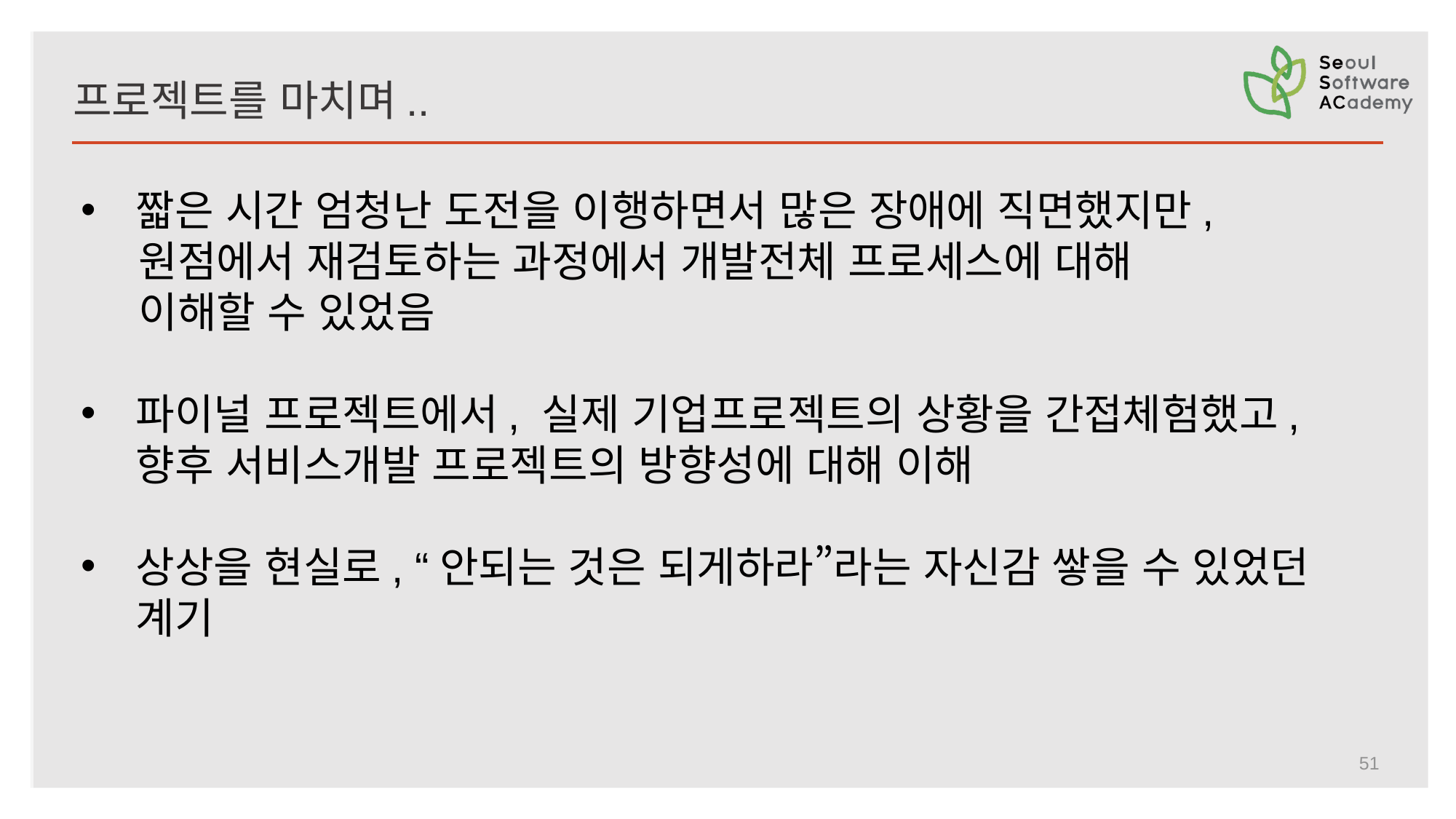

# 프로젝트를 마치며..
짧은 시간 엄청난 도전을 이행하면서 많은 장애에 직면했지만,
    원점에서 재검토하는 과정에서 개발전체 프로세스에 대해
    이해할 수 있었음

파이널 프로젝트에서, 실제 기업프로젝트의 상황을 간접체험했고, 향후 서비스개발 프로젝트의 방향성에 대해 이해

상상을 현실로, “안되는 것은 되게하라”라는 자신감 쌓을 수 있었던 계기
51